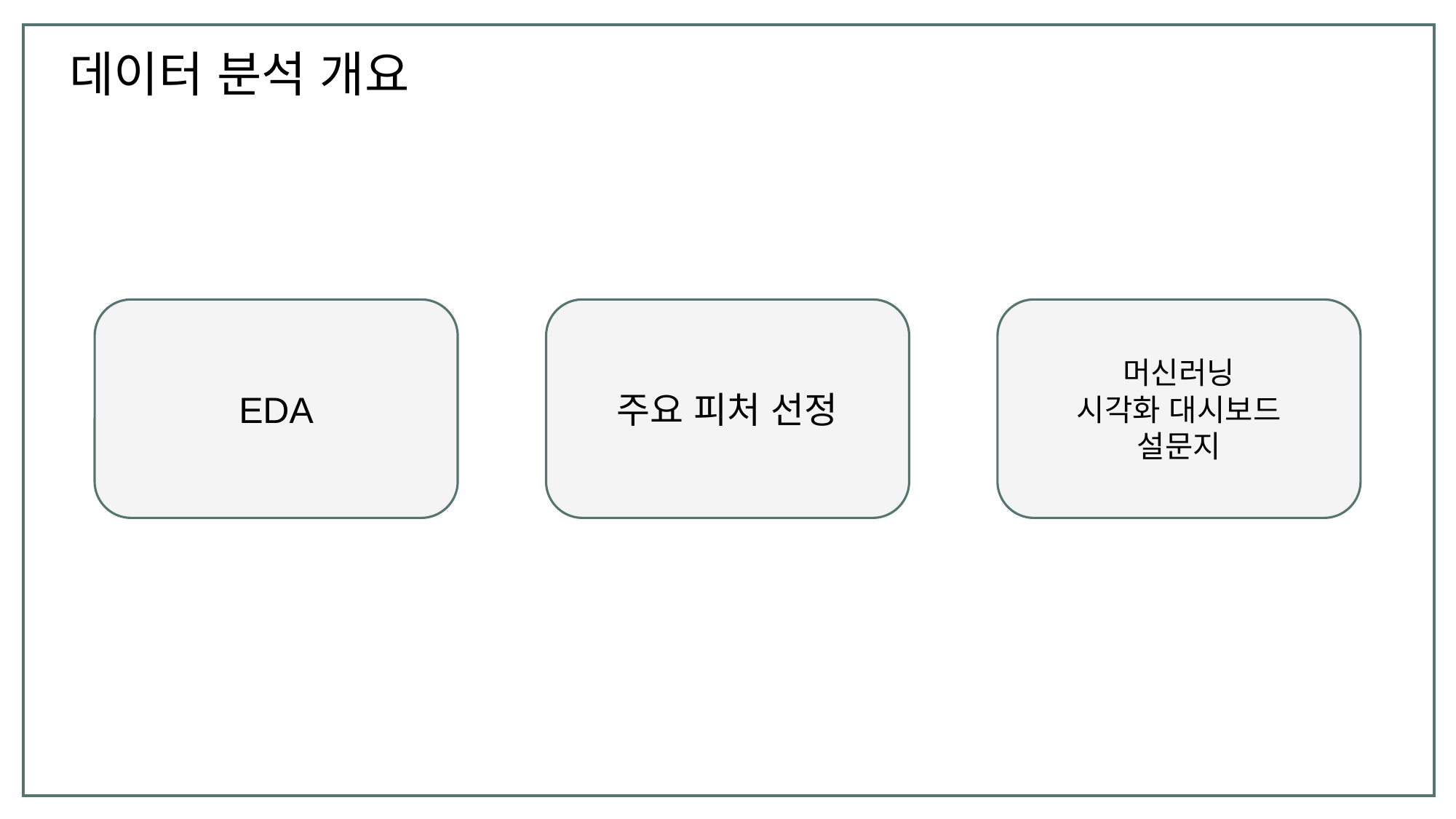

데이터 분석 개요
EDA
주요 피처 선정
머신러닝
시각화 대시보드
설문지